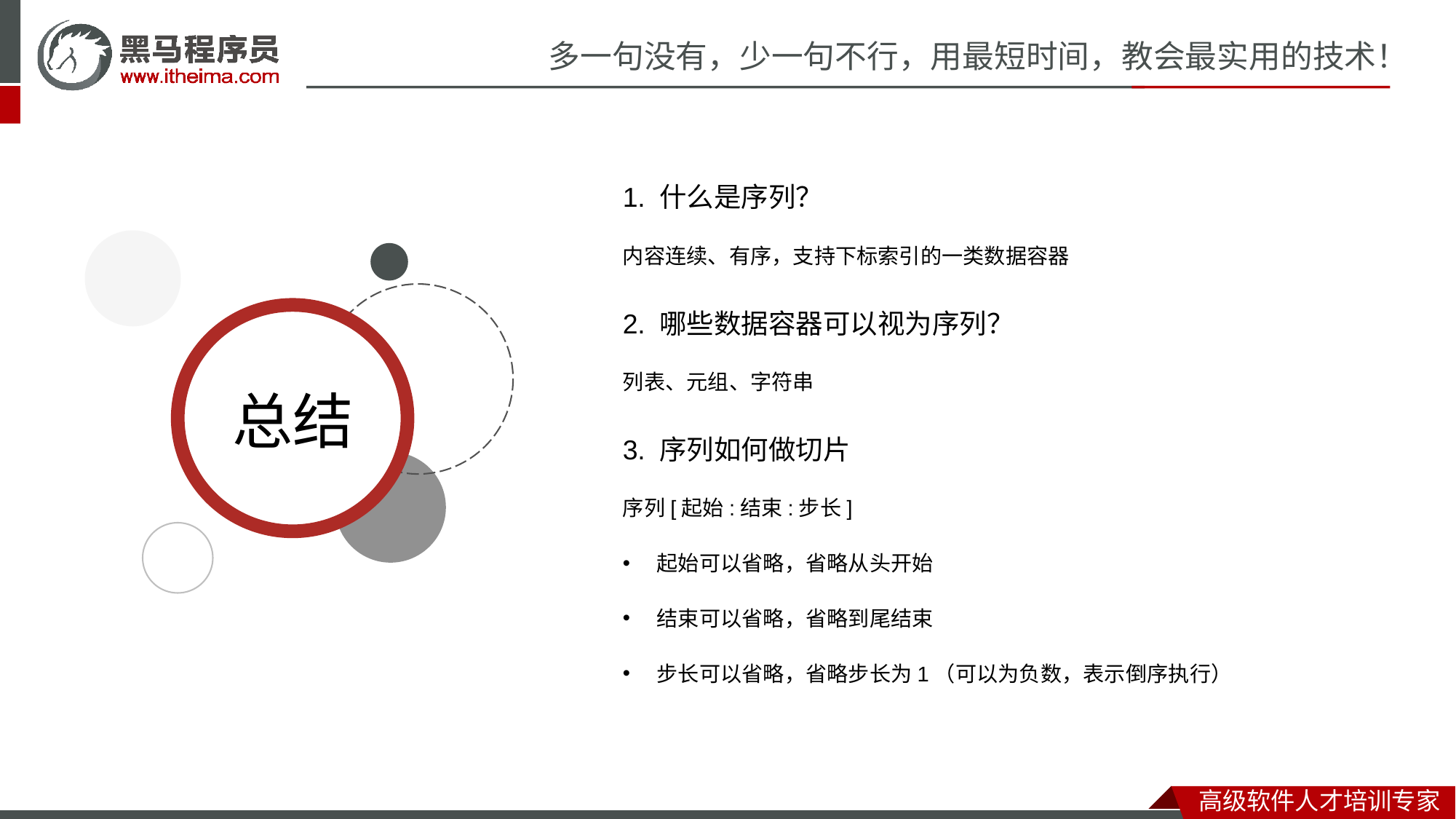

1. 什么是序列？
内容连续、有序，支持下标索引的一类数据容器
2. 哪些数据容器可以视为序列？
列表、元组、字符串
3. 序列如何做切片
序列[起始:结束:步长]
起始可以省略，省略从头开始
结束可以省略，省略到尾结束
步长可以省略，省略步长为1（可以为负数，表示倒序执行）